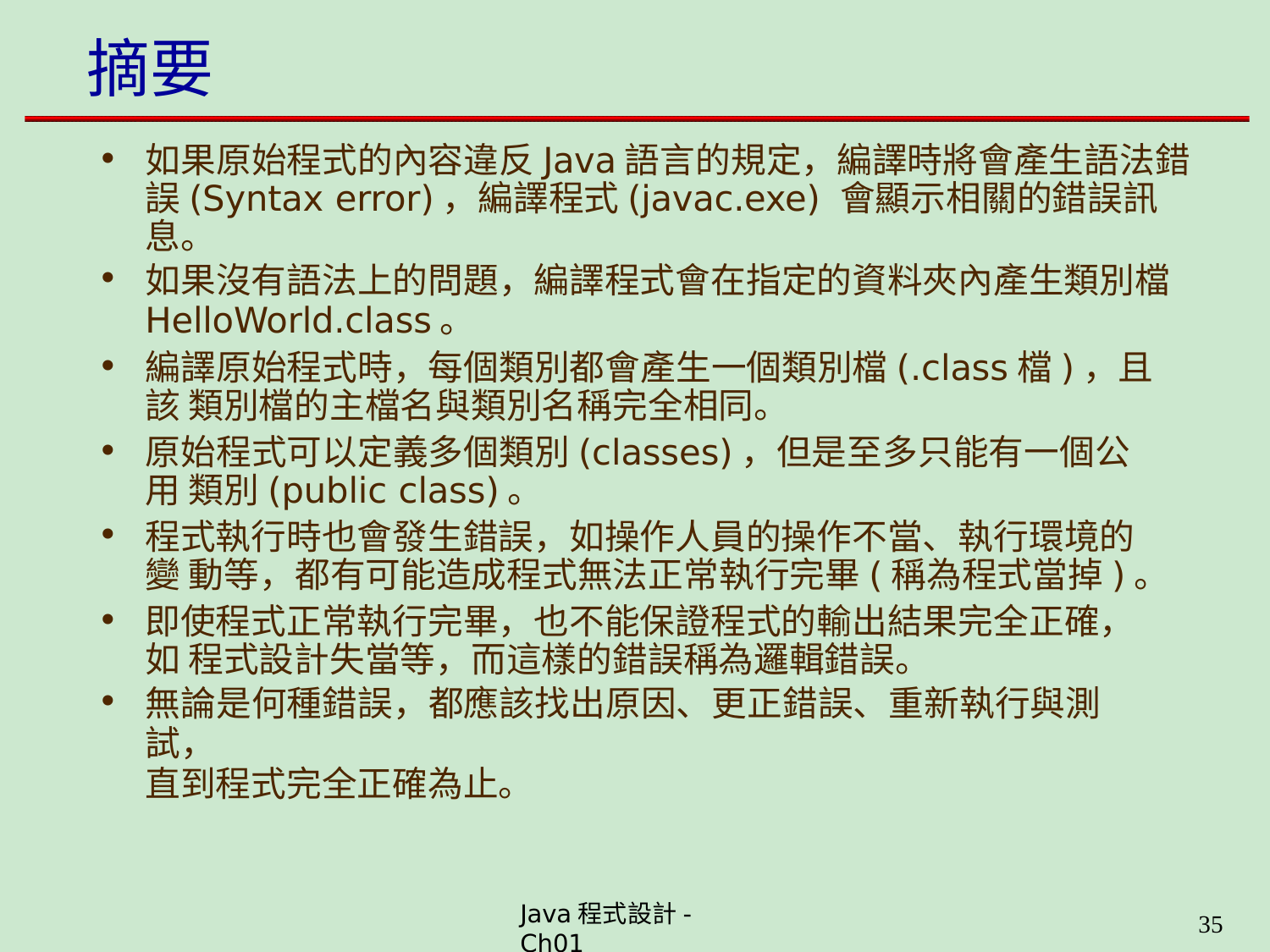

# 摘要
如果原始程式的內容違反Java語言的規定，編譯時將會產生語法錯 誤(Syntax error)，編譯程式(javac.exe) 會顯示相關的錯誤訊息。
如果沒有語法上的問題，編譯程式會在指定的資料夾內產生類別檔
HelloWorld.class。
編譯原始程式時，每個類別都會產生一個類別檔(.class檔)，且該 類別檔的主檔名與類別名稱完全相同。
原始程式可以定義多個類別(classes)，但是至多只能有一個公用 類別(public class)。
程式執行時也會發生錯誤，如操作人員的操作不當、執行環境的變 動等，都有可能造成程式無法正常執行完畢(稱為程式當掉)。
即使程式正常執行完畢，也不能保證程式的輸出結果完全正確，如 程式設計失當等，而這樣的錯誤稱為邏輯錯誤。
無論是何種錯誤，都應該找出原因、更正錯誤、重新執行與測試，
直到程式完全正確為止。
Java程式設計-Ch01
35